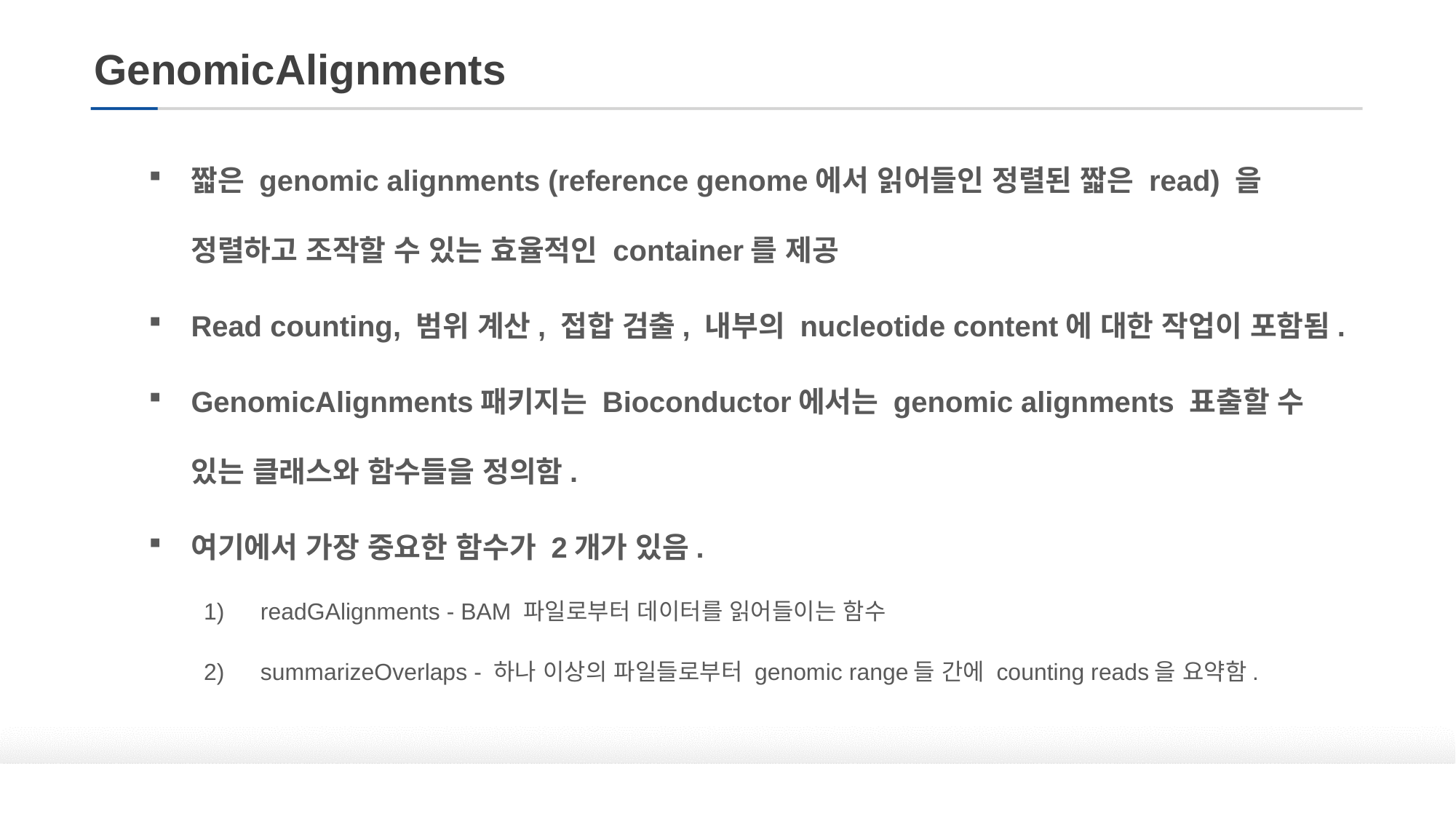

# GenomicAlignments
짧은 genomic alignments (reference genome에서 읽어들인 정렬된 짧은 read) 을 정렬하고 조작할 수 있는 효율적인 container를 제공
Read counting, 범위 계산, 접합 검출, 내부의 nucleotide content에 대한 작업이 포함됨.
GenomicAlignments패키지는 Bioconductor에서는 genomic alignments 표출할 수 있는 클래스와 함수들을 정의함.
여기에서 가장 중요한 함수가 2개가 있음.
readGAlignments - BAM 파일로부터 데이터를 읽어들이는 함수
summarizeOverlaps - 하나 이상의 파일들로부터 genomic range들 간에 counting reads을 요약함.